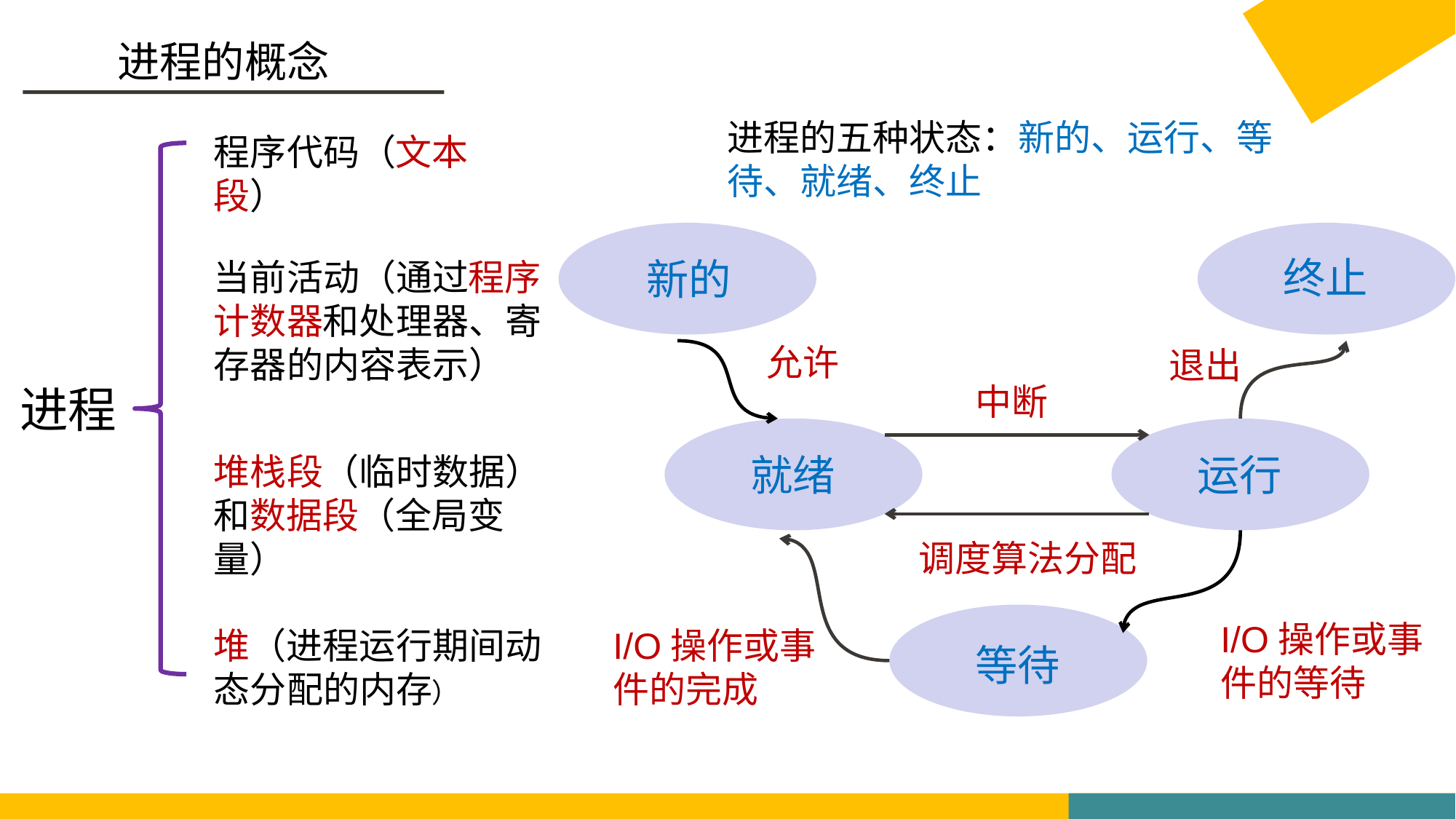

进程的概念

进程的五种状态：新的、运行、等待、就绪、终止
程序代码（文本段）

新的

终止
当前活动（通过程序计数器和处理器、寄存器的内容表示）
允许
退出
进程
中断

就绪

运行
堆栈段（临时数据）和数据段（全局变量）
调度算法分配

等待
I/O操作或事件的等待
堆（进程运行期间动态分配的内存）
I/O操作或事件的完成